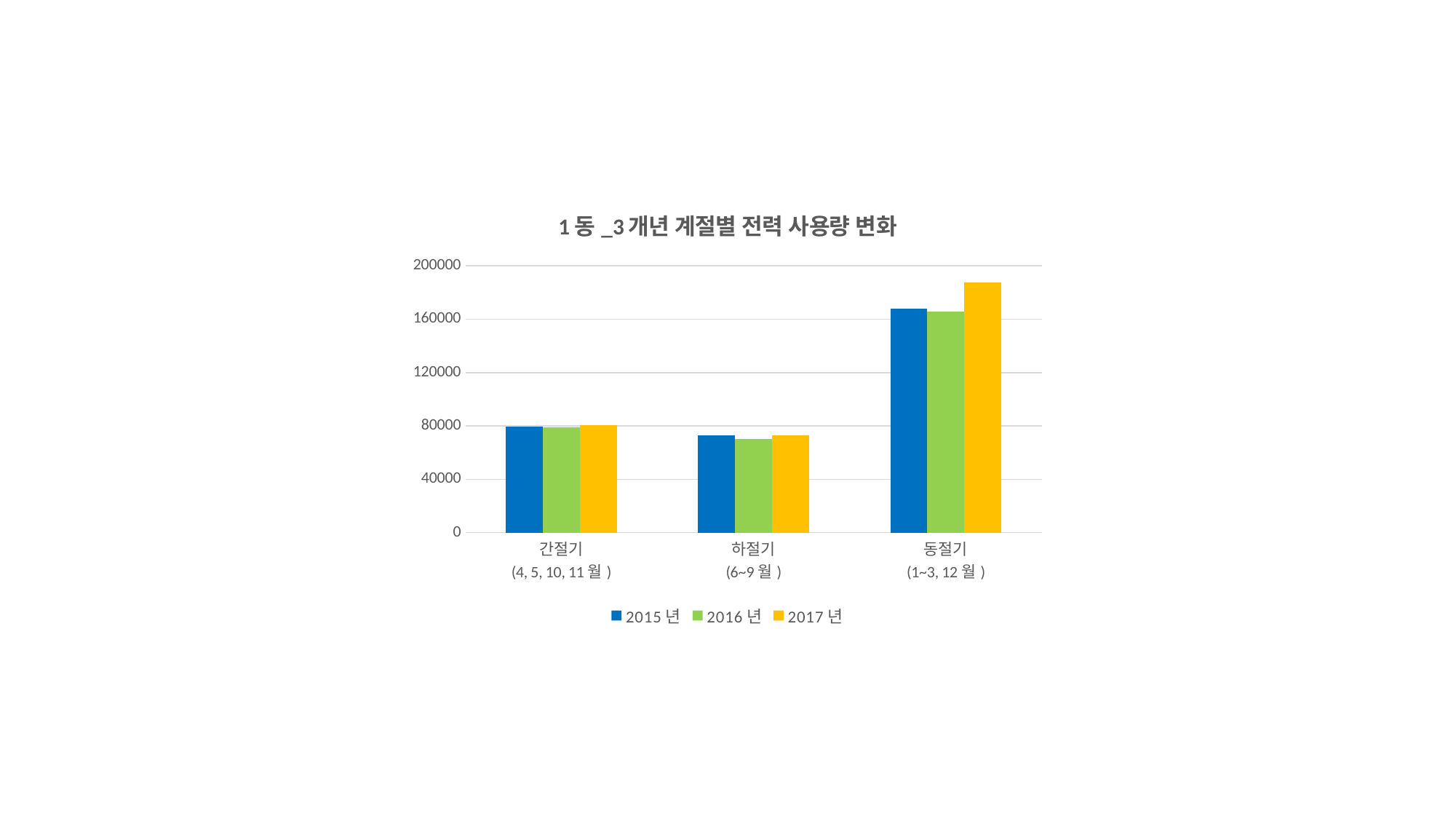

### Chart: 1동_3개년 계절별 전력 사용량 변화

| Category | 2015년 | 2016년 | 2017년 |
|---|---|---|---|
| 간절기
(4, 5, 10, 11월) | 79300.0528849699 | 78712.2262033799 | 80708.9959229451 |
| 하절기
(6~9월) | 72716.06517381 | 70330.191164175 | 72948.283633125 |
| 동절기
(1~3, 12월) | 167899.59022934 | 165790.46289877 | 187509.690554896 |